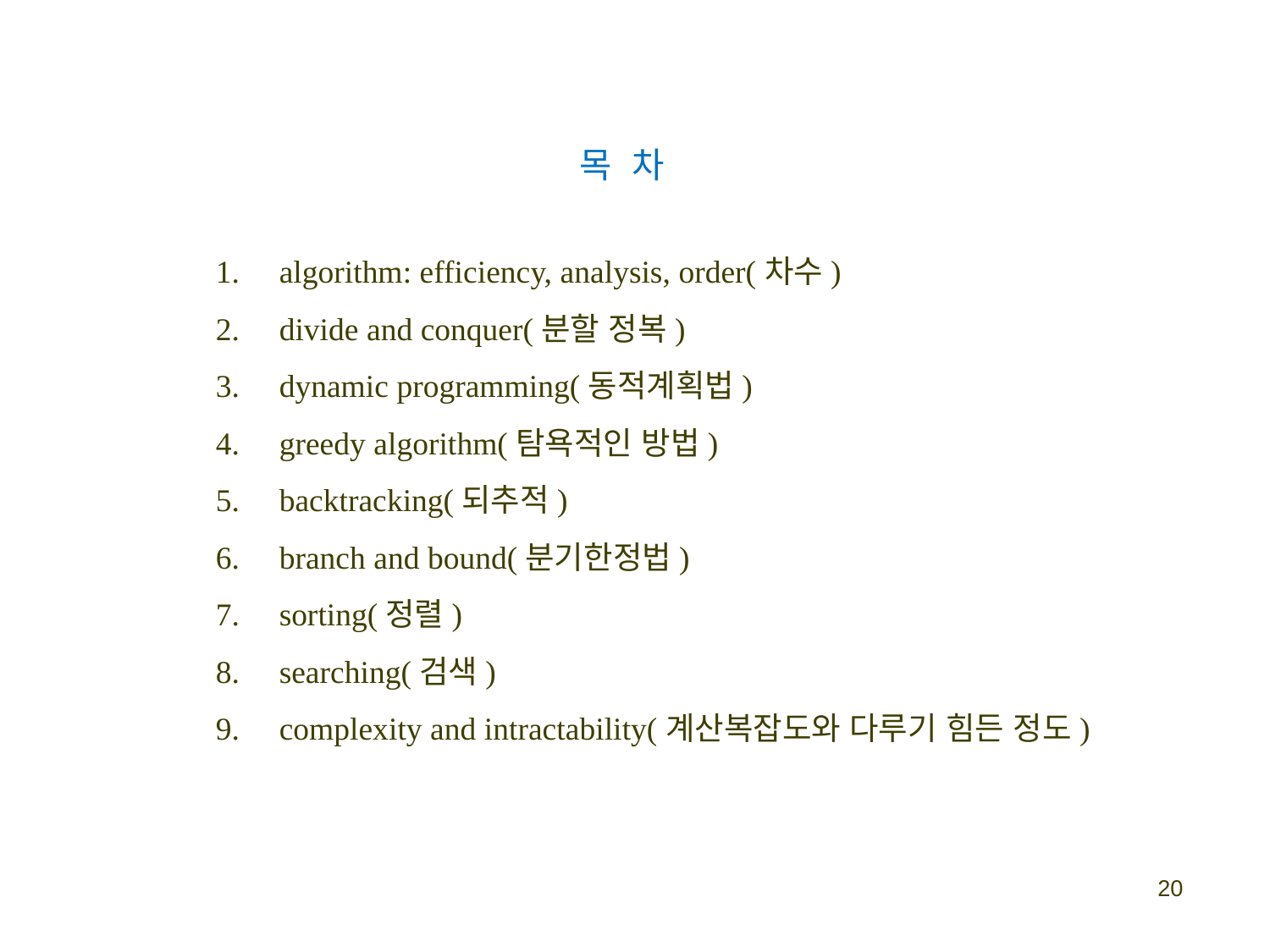

목  차
algorithm: efficiency, analysis, order(차수)
divide and conquer(분할 정복)
dynamic programming(동적계획법)
greedy algorithm(탐욕적인 방법)
backtracking(되추적)
branch and bound(분기한정법)
sorting(정렬)
searching(검색)
complexity and intractability(계산복잡도와 다루기 힘든 정도)
20